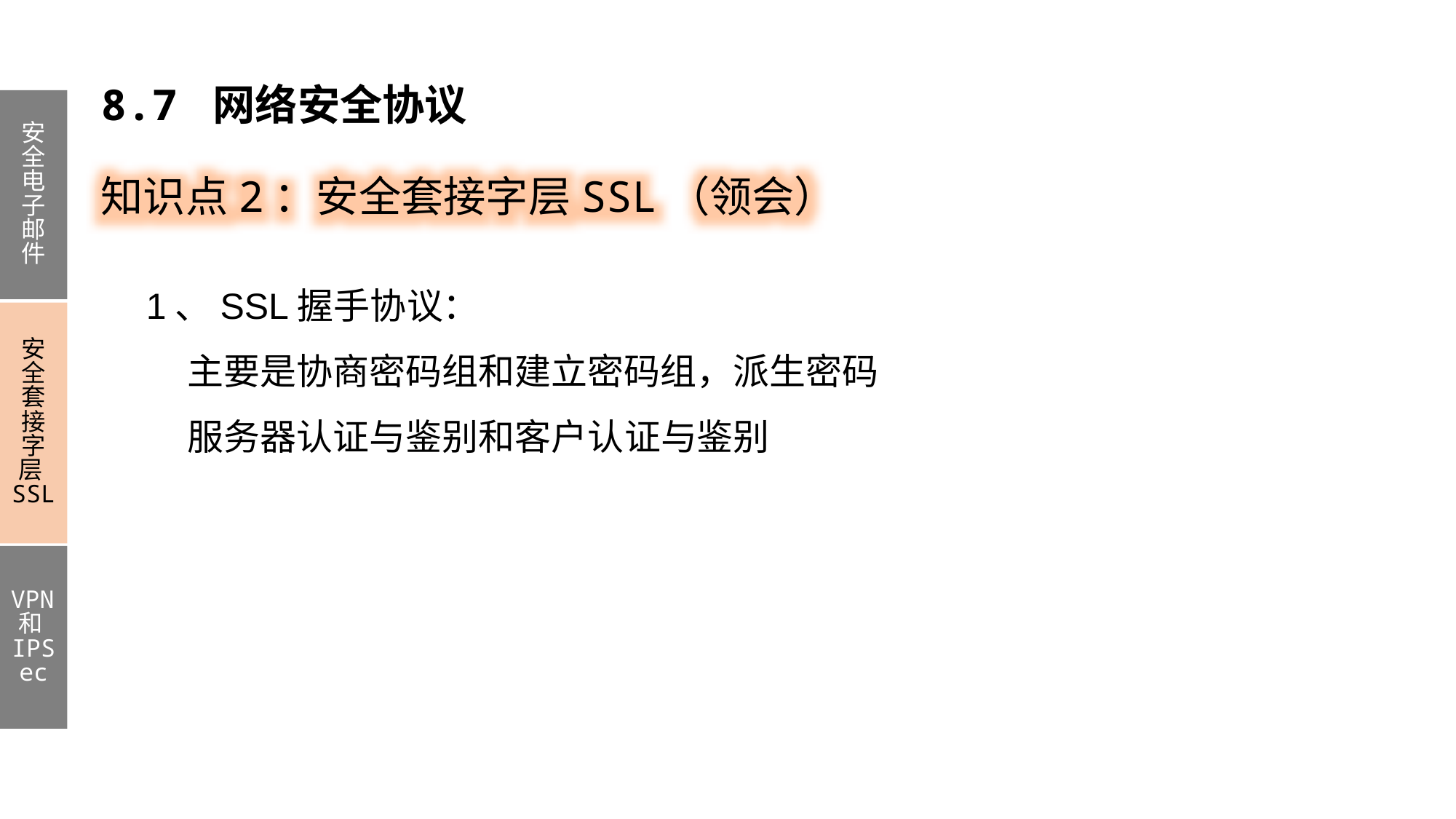

8.7 网络安全协议
安全电子邮件
安全套接字层SSL
VPN和IPSec
知识点2：安全套接字层SSL（领会）
1、SSL握手协议：
    主要是协商密码组和建立密码组，派生密码
    服务器认证与鉴别和客户认证与鉴别